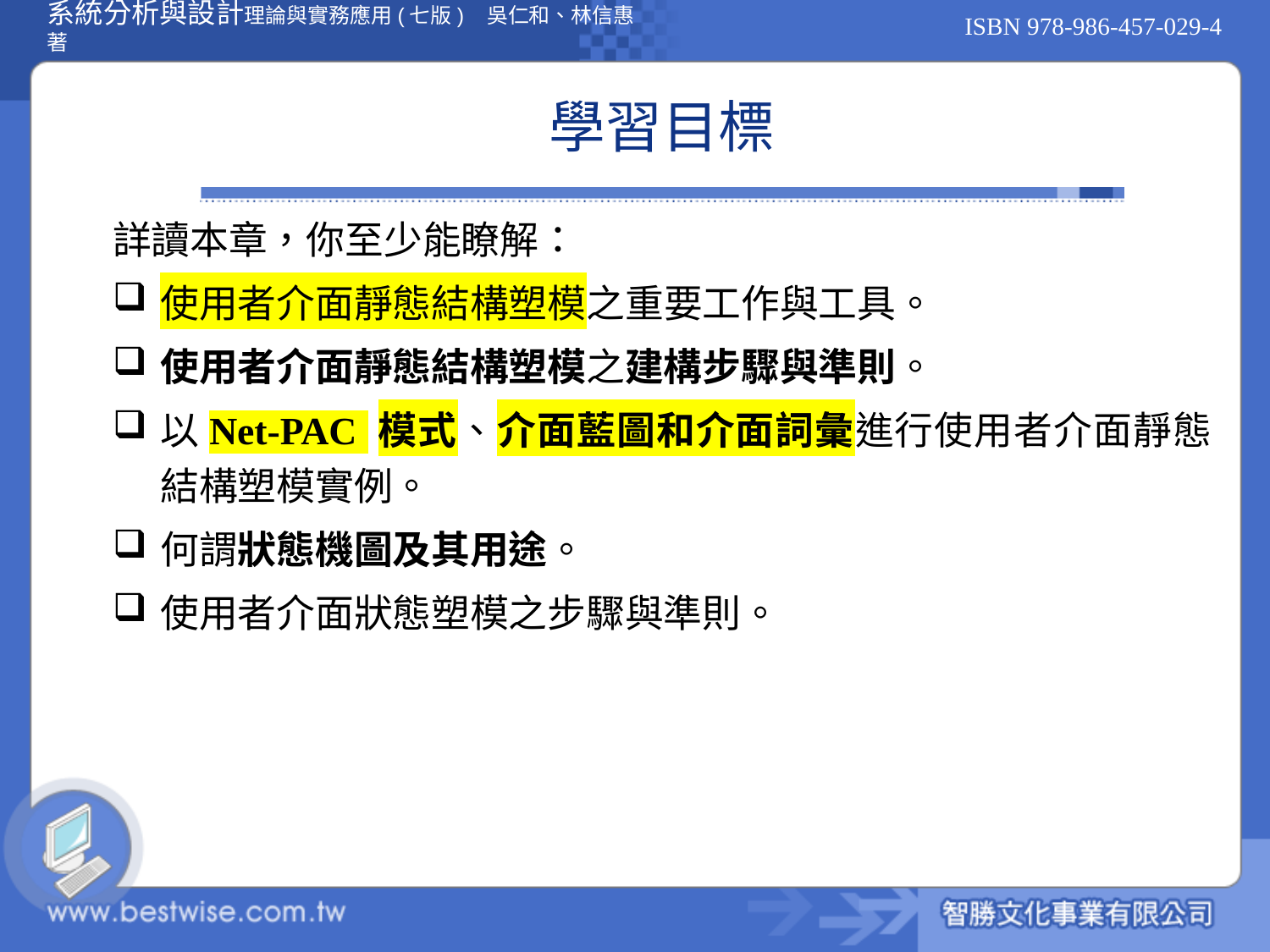

# 學習目標
詳讀本章，你至少能瞭解：
使用者介面靜態結構塑模之重要工作與工具。
使用者介面靜態結構塑模之建構步驟與準則。
以Net-PAC 模式、介面藍圖和介面詞彙進行使用者介面靜態結構塑模實例。
何謂狀態機圖及其用途。
使用者介面狀態塑模之步驟與準則。